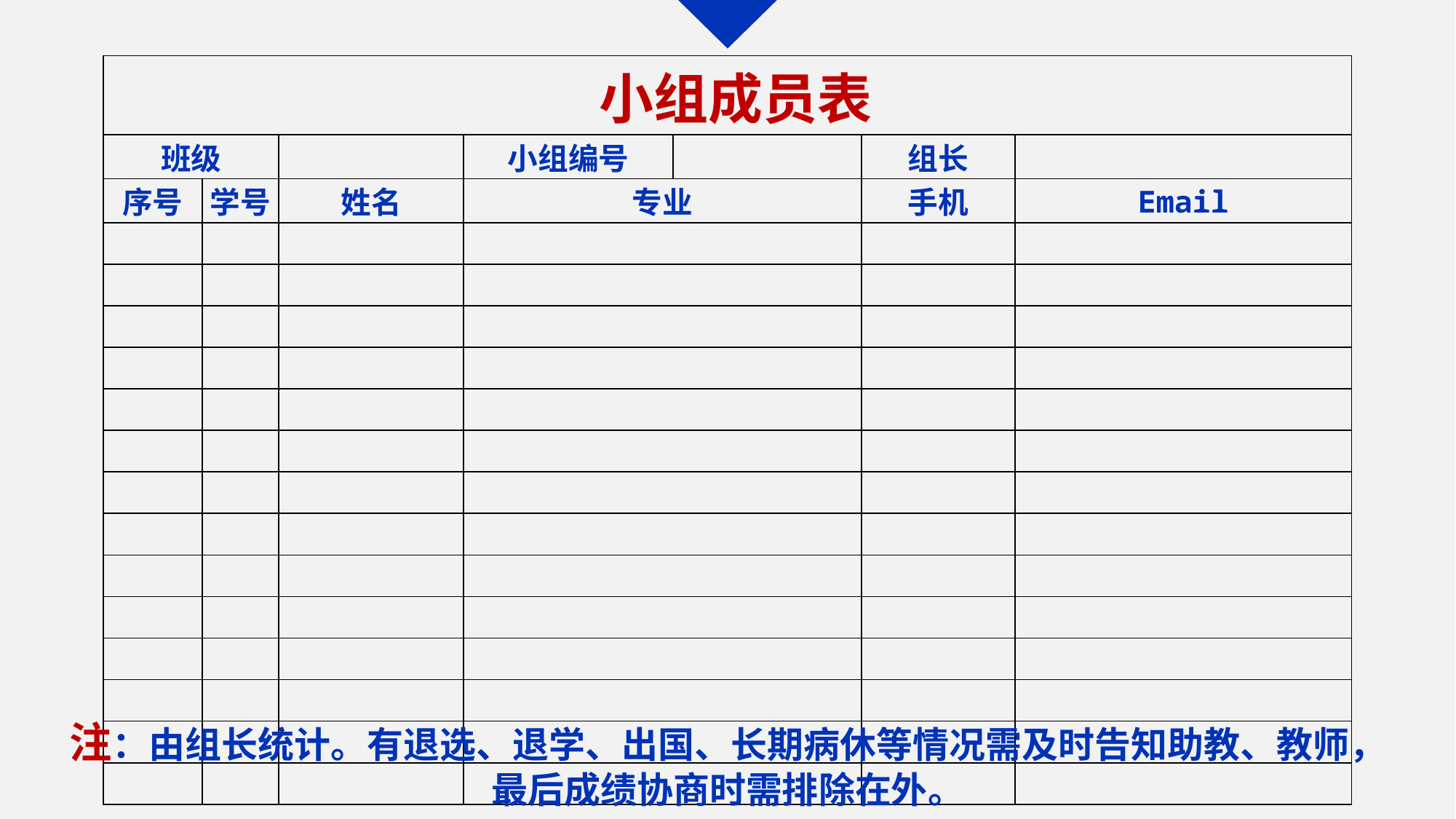

| 小组成员表 |  |  |  |  |  |  |
| --- | --- | --- | --- | --- | --- | --- |
| 班级 |  |  | 小组编号 |  | 组长 |  |
| 序号 | 学号 | 姓名 | 专业 |  | 手机 | Email |
|  |  |  |  |  |  |  |
|  |  |  |  |  |  |  |
|  |  |  |  |  |  |  |
|  |  |  |  |  |  |  |
|  |  |  |  |  |  |  |
|  |  |  |  |  |  |  |
|  |  |  |  |  |  |  |
|  |  |  |  |  |  |  |
|  |  |  |  |  |  |  |
|  |  |  |  |  |  |  |
|  |  |  |  |  |  |  |
|  |  |  |  |  |  |  |
|  |  |  |  |  |  |  |
|  |  |  |  |  |  |  |
注：由组长统计。有退选、退学、出国、长期病休等情况需及时告知助教、教师，
最后成绩协商时需排除在外。